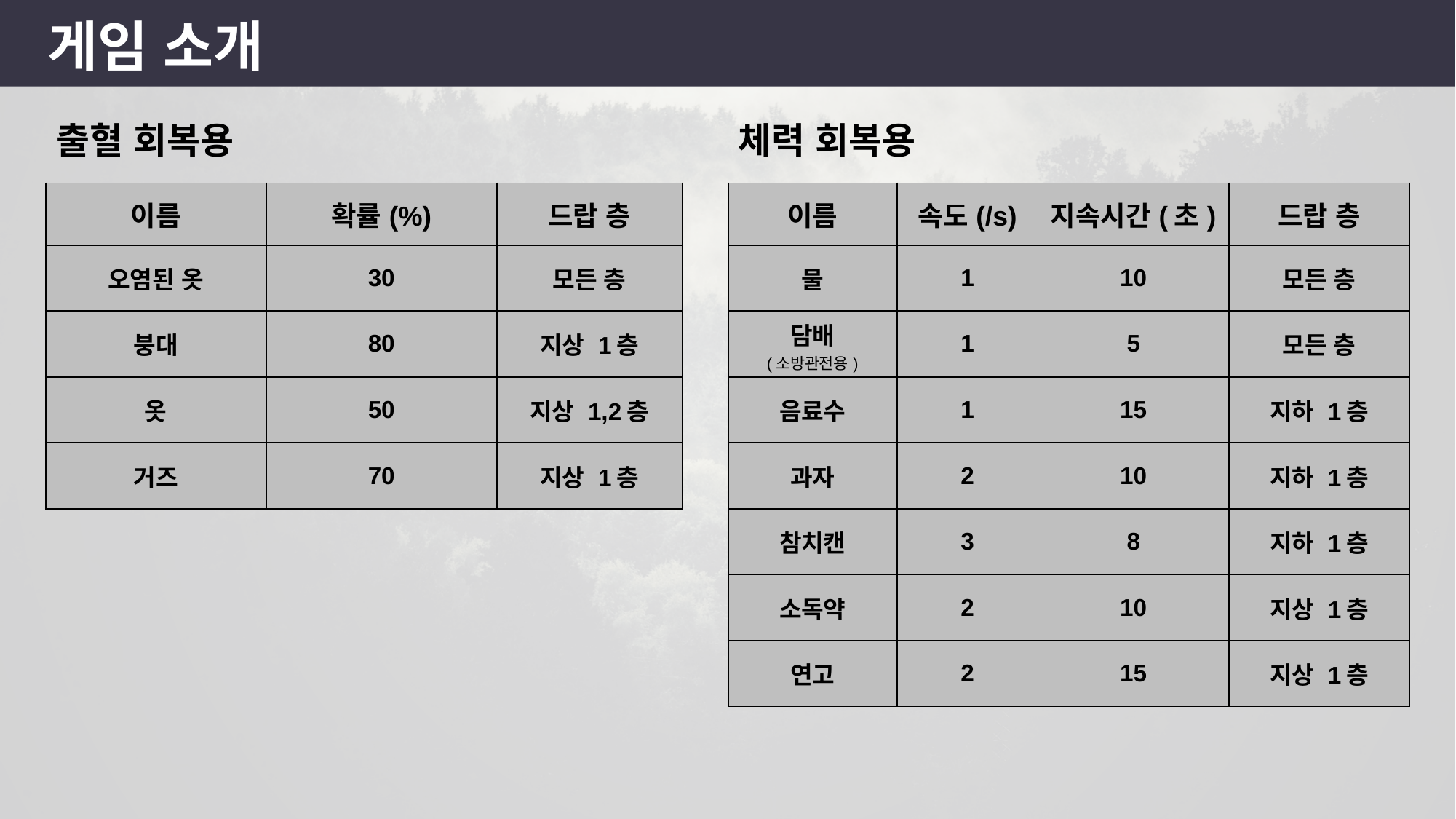

게임 소개
출혈 회복용
체력 회복용
| 이름 | 확률(%) | 드랍 층 |
| --- | --- | --- |
| 오염된 옷 | 30 | 모든 층 |
| 붕대 | 80 | 지상 1층 |
| 옷 | 50 | 지상 1,2층 |
| 거즈 | 70 | 지상 1층 |
| 이름 | 속도(/s) | 지속시간(초) | 드랍 층 |
| --- | --- | --- | --- |
| 물 | 1 | 10 | 모든 층 |
| 담배 (소방관전용) | 1 | 5 | 모든 층 |
| 음료수 | 1 | 15 | 지하 1층 |
| 과자 | 2 | 10 | 지하 1층 |
| 참치캔 | 3 | 8 | 지하 1층 |
| 소독약 | 2 | 10 | 지상 1층 |
| 연고 | 2 | 15 | 지상 1층 |